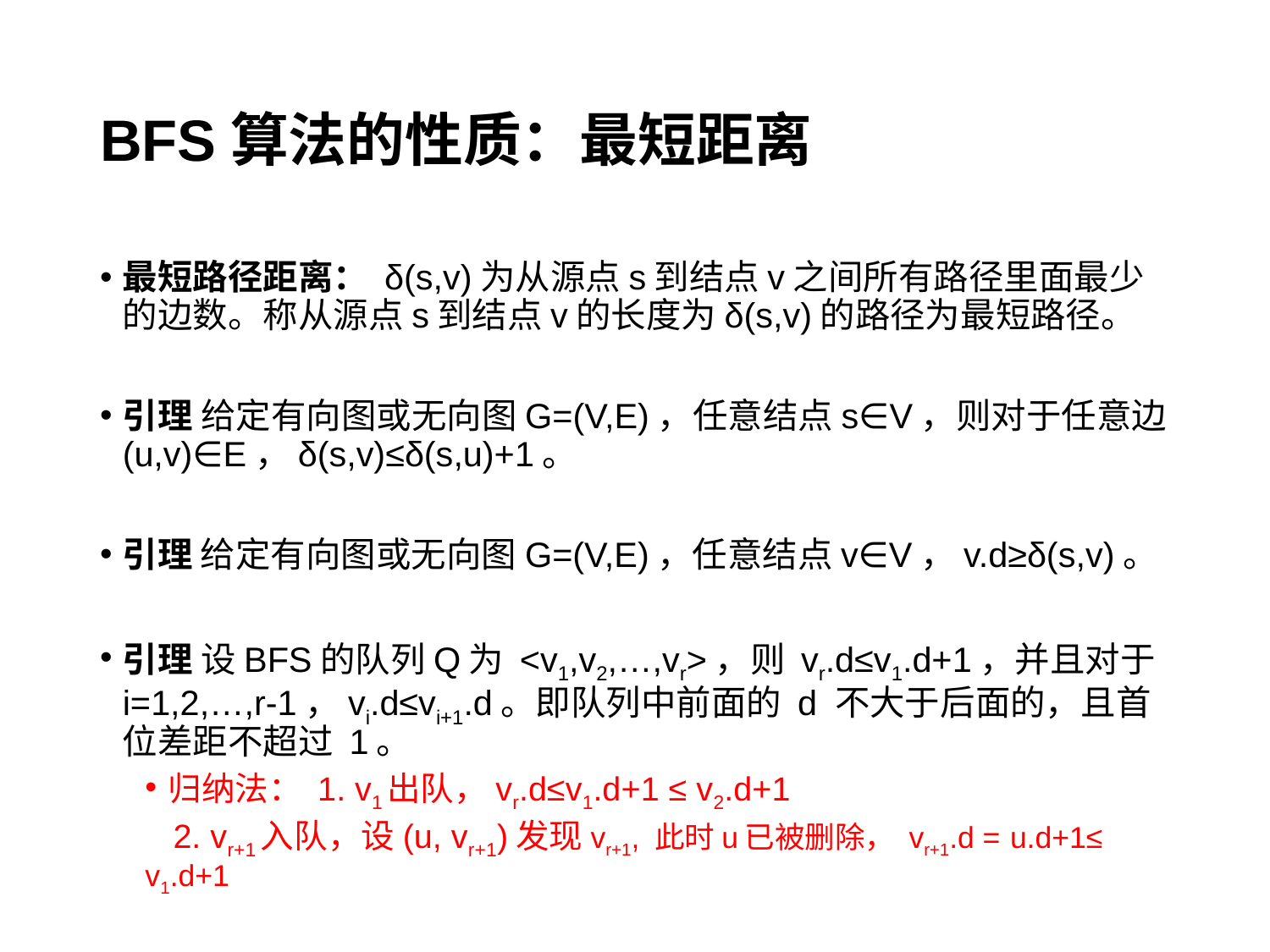

# BFS算法的性质：最短距离
最短路径距离： δ(s,v)为从源点s到结点v之间所有路径里面最少的边数。称从源点s到结点v的长度为δ(s,v)的路径为最短路径。

引理 给定有向图或无向图G=(V,E)，任意结点s∈V，则对于任意边 (u,v)∈E，δ(s,v)≤δ(s,u)+1。

引理 给定有向图或无向图G=(V,E)，任意结点v∈V，v.d≥δ(s,v)。

引理 设BFS的队列Q为 <v1,v2,…,vr>，则 vr.d≤v1.d+1，并且对于 i=1,2,…,r-1，vi.d≤vi+1.d。即队列中前面的 d 不大于后面的，且首位差距不超过 1。
归纳法： 1. v1出队，vr.d≤v1.d+1 ≤ v2.d+1
		   2. vr+1入队，设(u, vr+1)发现vr+1, 此时u已被删除， vr+1.d =  u.d+1≤  v1.d+1